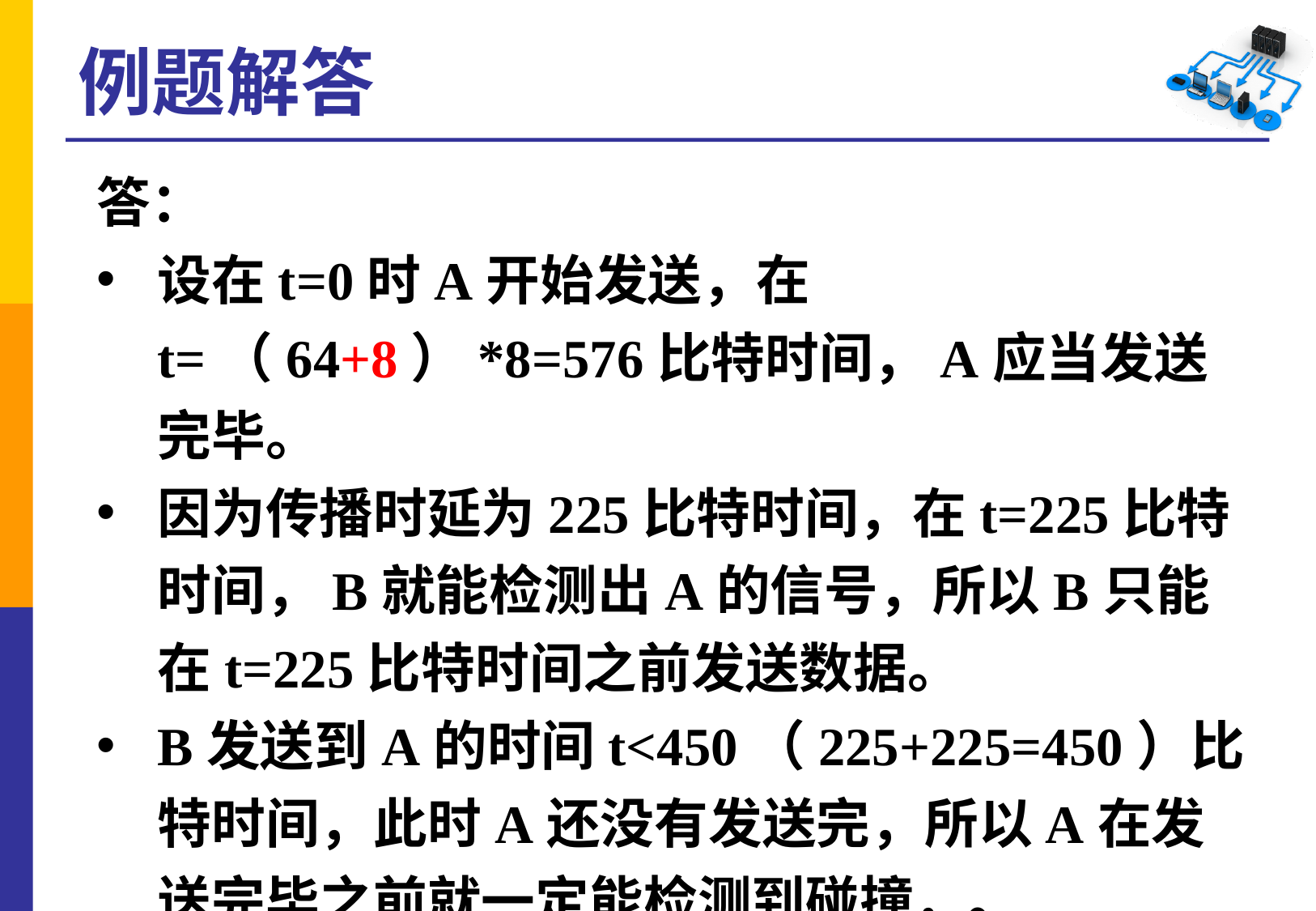

# 例题解答
答：
设在t=0时A开始发送，在t=（64+8）*8=576比特时间，A应当发送完毕。
因为传播时延为225比特时间，在t=225比特时间，B就能检测出A的信号，所以B只能在t=225比特时间之前发送数据。
B发送到A的时间t<450（225+225=450）比特时间，此时A还没有发送完，所以A在发送完毕之前就一定能检测到碰撞，。